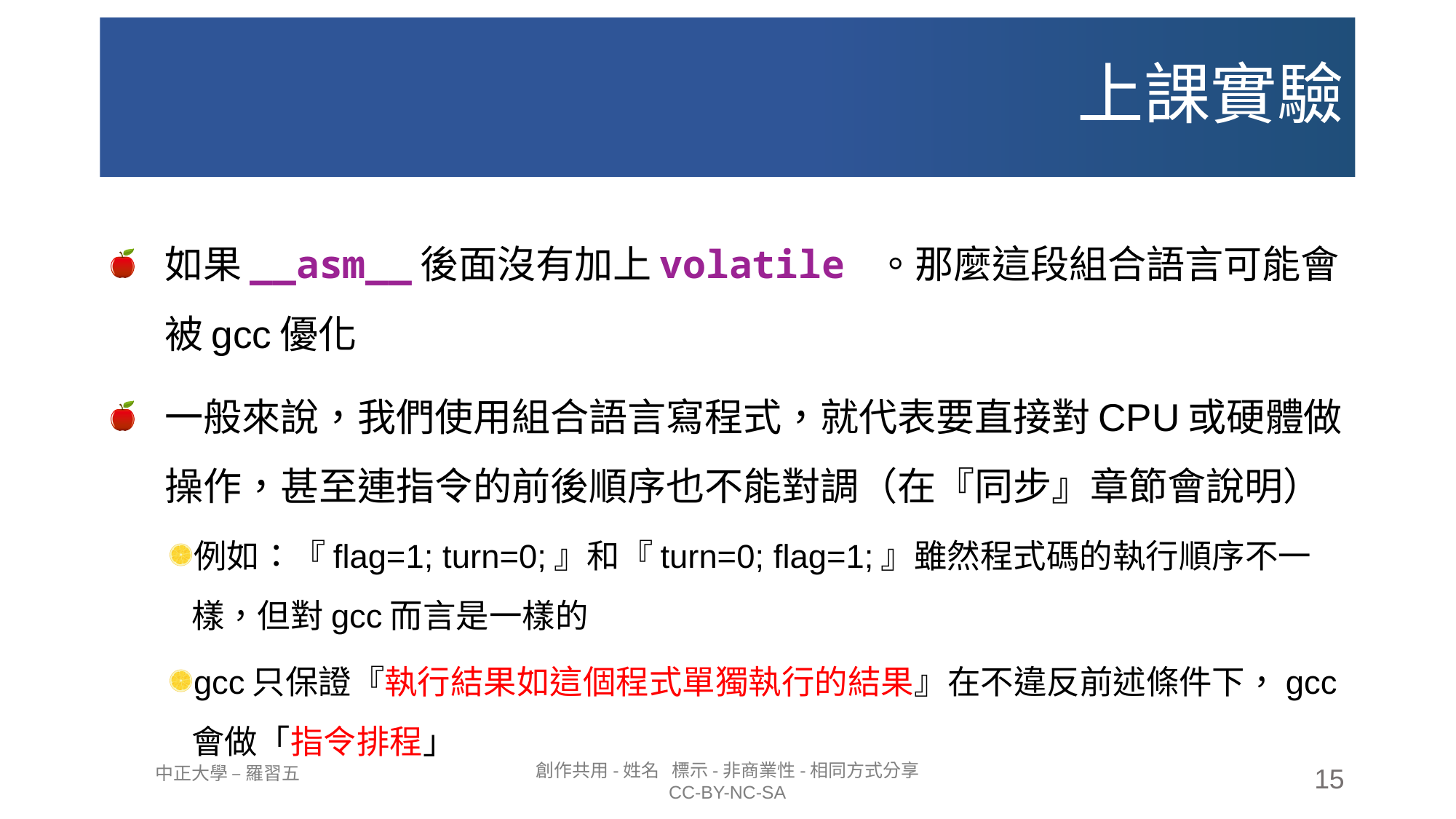

# 上課實驗
如果__asm__後面沒有加上volatile 。那麼這段組合語言可能會被gcc優化
一般來說，我們使用組合語言寫程式，就代表要直接對CPU或硬體做操作，甚至連指令的前後順序也不能對調（在『同步』章節會說明）
例如：『flag=1; turn=0;』和『turn=0; flag=1;』雖然程式碼的執行順序不一樣，但對gcc而言是一樣的
gcc只保證『執行結果如這個程式單獨執行的結果』在不違反前述條件下，gcc會做「指令排程」